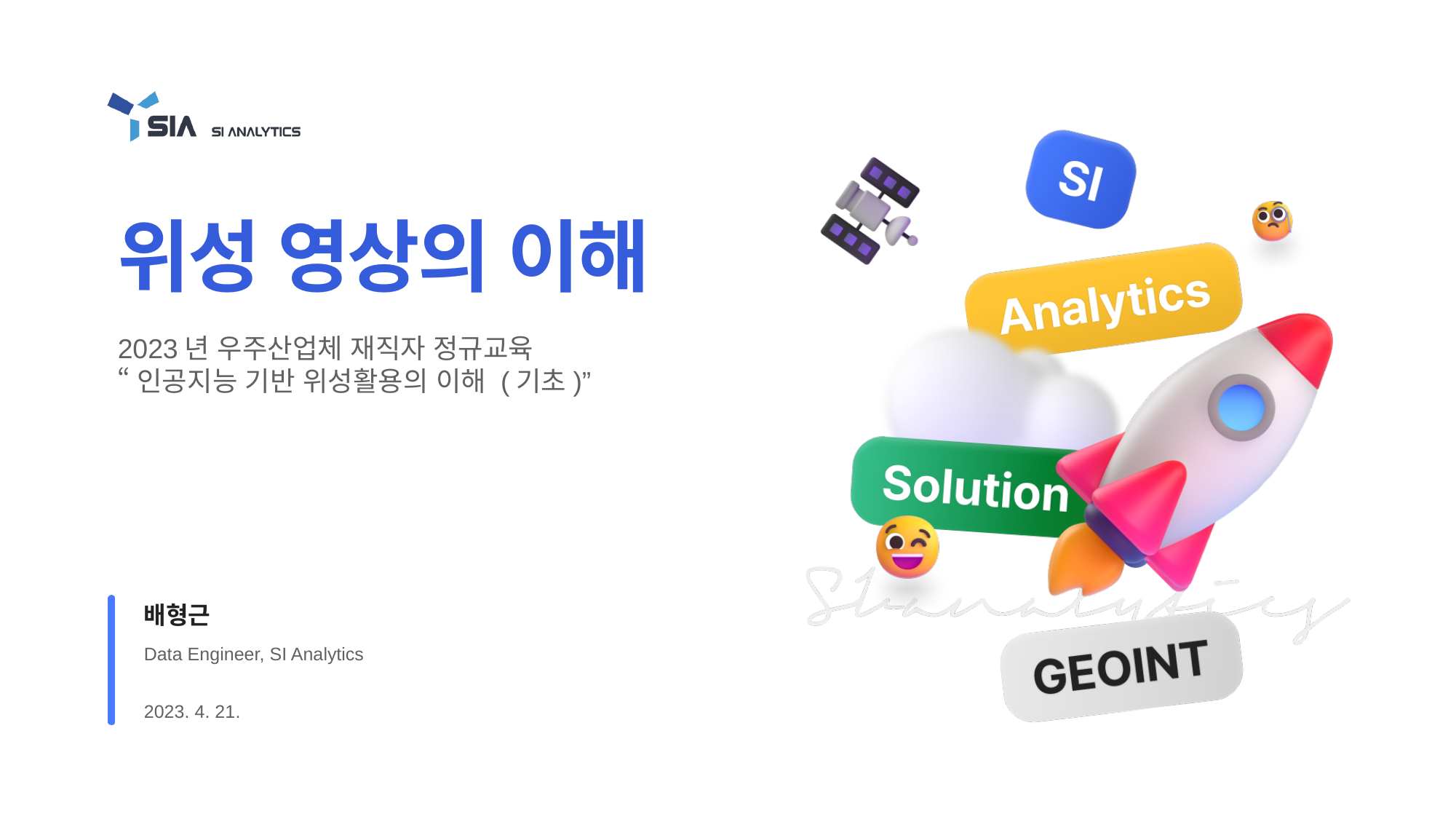

# 위성 영상의 이해
2023년 우주산업체 재직자 정규교육
“인공지능 기반 위성활용의 이해 (기초)”

배형근
Data Engineer, SI Analytics
2023. 4. 21.